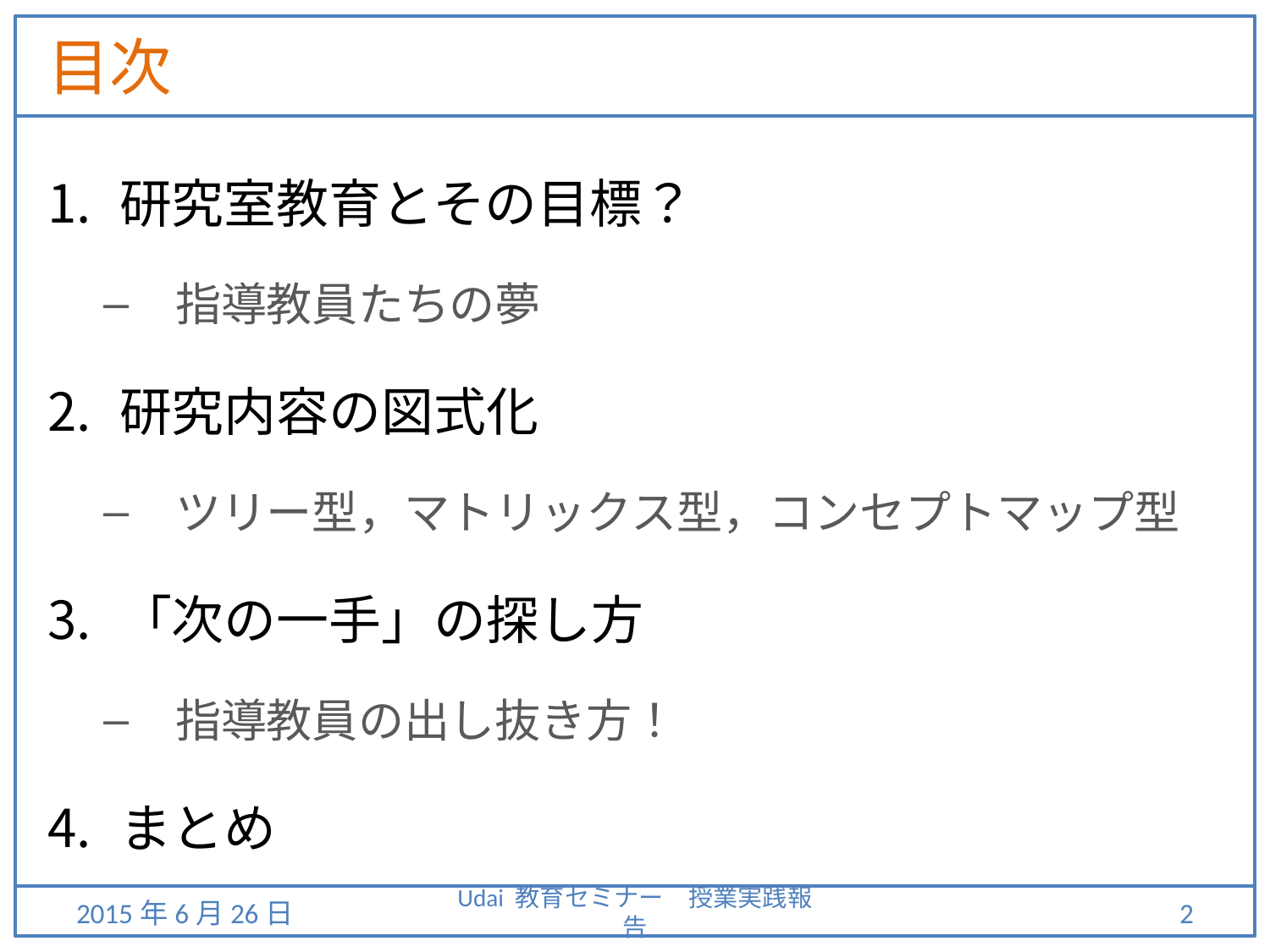

# 目次
研究室教育とその目標？
指導教員たちの夢
研究内容の図式化
ツリー型，マトリックス型，コンセプトマップ型
「次の一手」の探し方
指導教員の出し抜き方！
まとめ

2015年6月26日
Udai 教育セミナー　授業実践報告
2